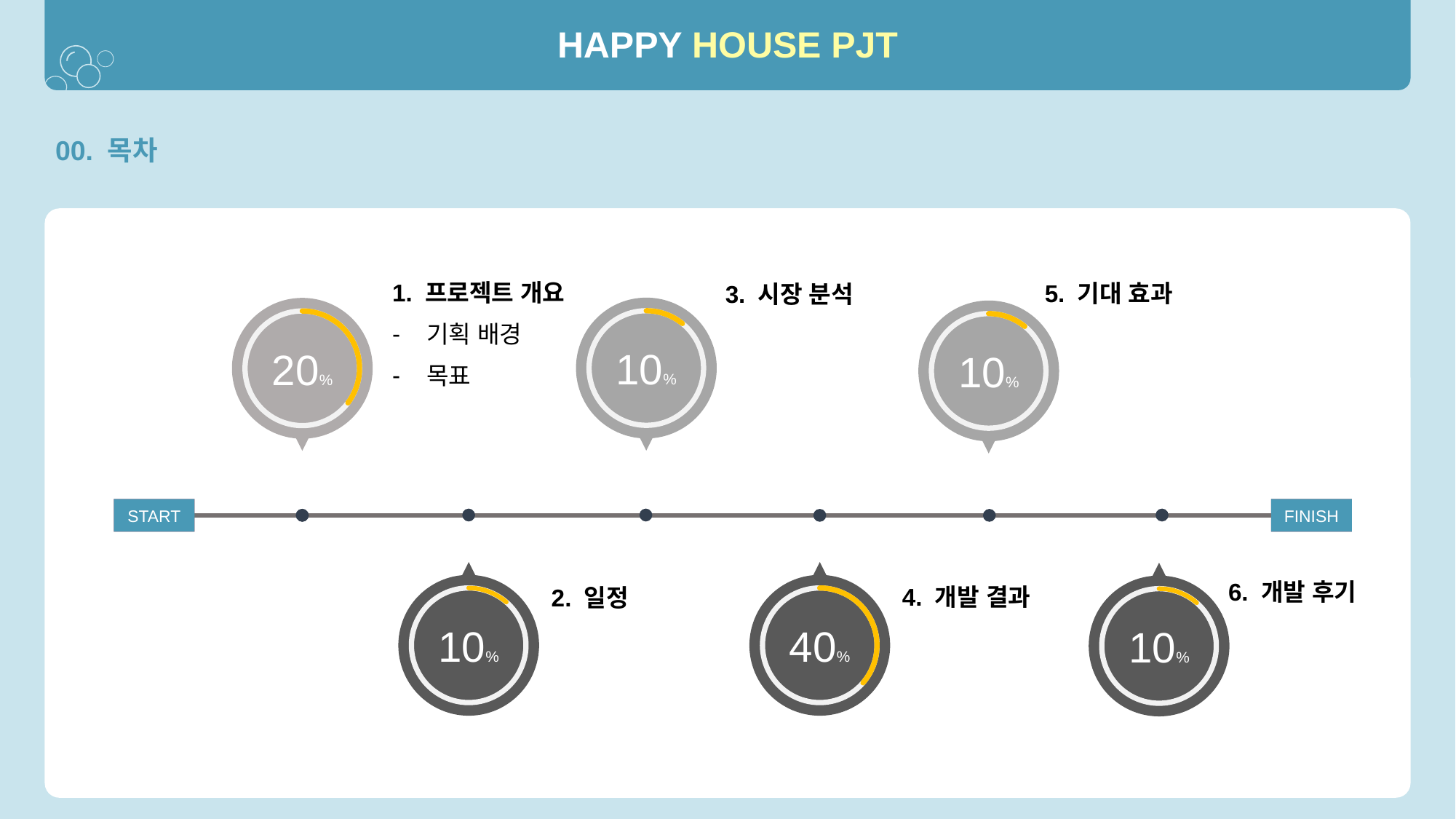

HAPPY HOUSE PJT

00. 목차

목 차

1. 프로젝트 개요
기획 배경
목표
5. 기대 효과
3. 시장 분석
10%

20%

10%

FINISH
START
FINISH
START

10%

40%

10%

6. 개발 후기
4. 개발 결과
2. 일정